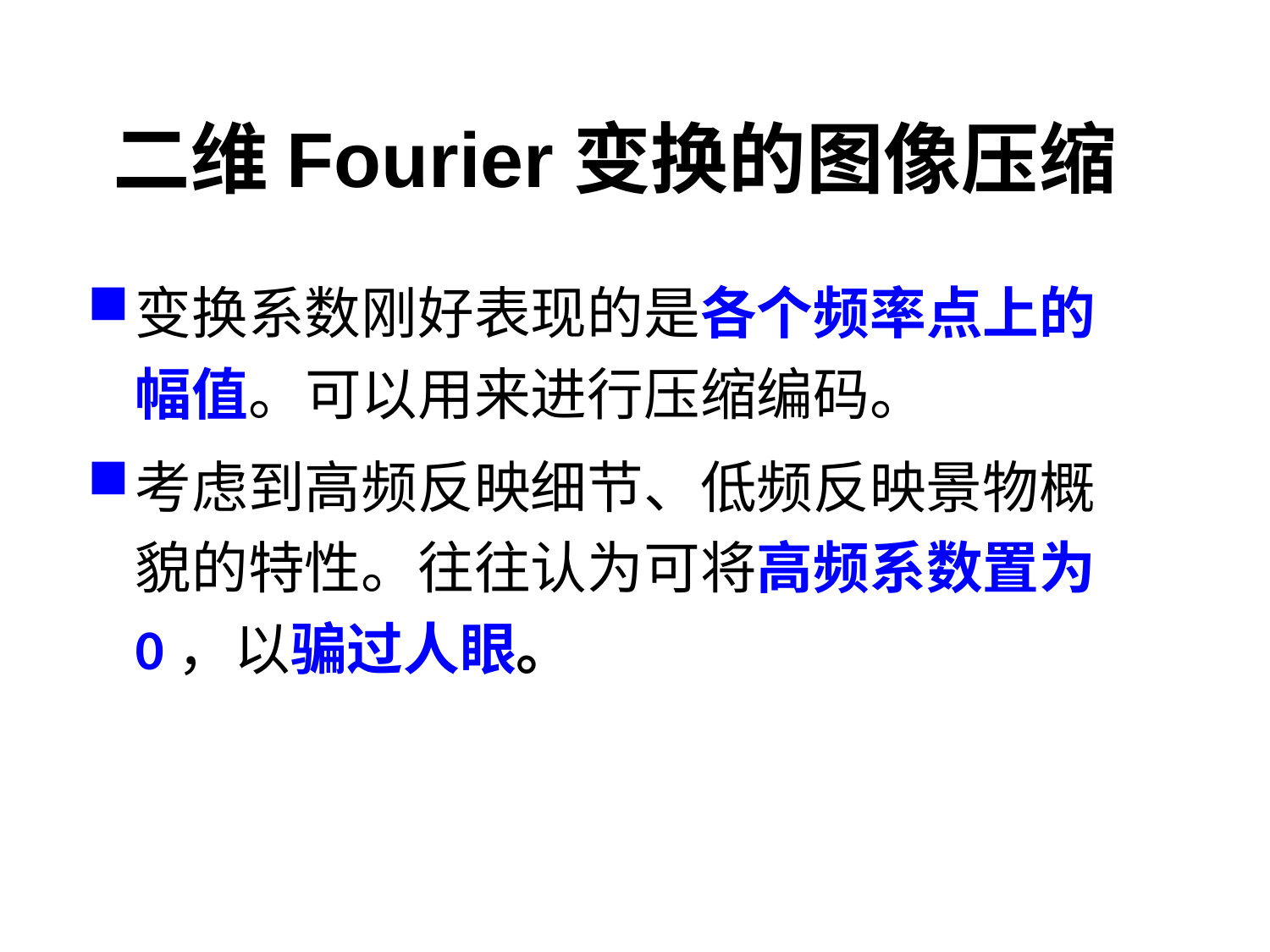

# 二维Fourier变换的图像压缩
变换系数刚好表现的是各个频率点上的幅值。可以用来进行压缩编码。
考虑到高频反映细节、低频反映景物概貌的特性。往往认为可将高频系数置为0，以骗过人眼。